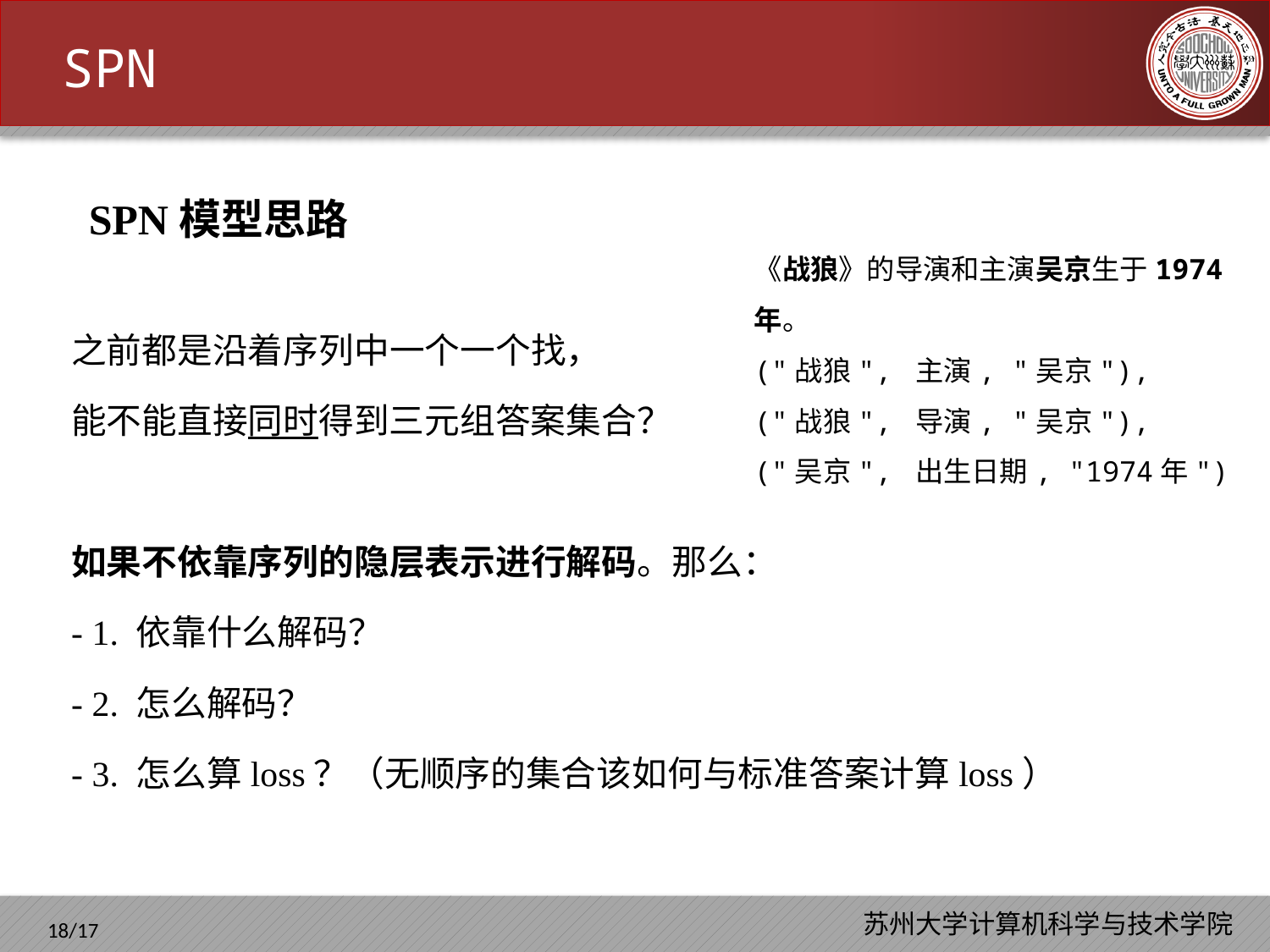

SPN
SPN模型思路
《战狼》的导演和主演吴京生于1974年。
("战狼", 主演, "吴京"),
("战狼", 导演, "吴京"),
("吴京", 出生日期, "1974年")
之前都是沿着序列中一个一个找，
能不能直接同时得到三元组答案集合？

如果不依靠序列的隐层表示进行解码。那么：
- 1. 依靠什么解码？
- 2. 怎么解码？
- 3. 怎么算loss？（无顺序的集合该如何与标准答案计算loss）

​​